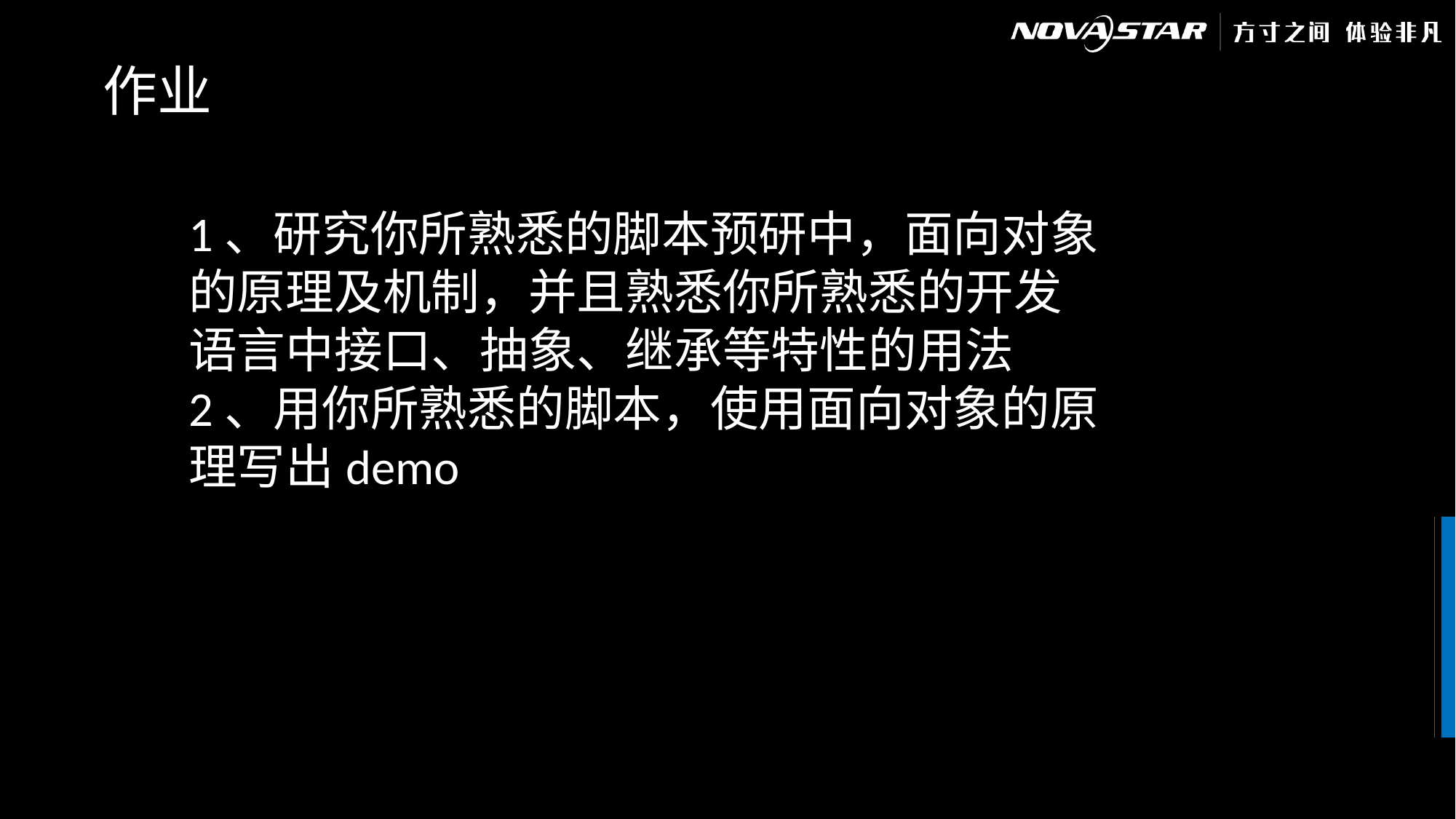

# 作业
1、研究你所熟悉的脚本预研中，面向对象的原理及机制，并且熟悉你所熟悉的开发语言中接口、抽象、继承等特性的用法
2、用你所熟悉的脚本，使用面向对象的原理写出demo